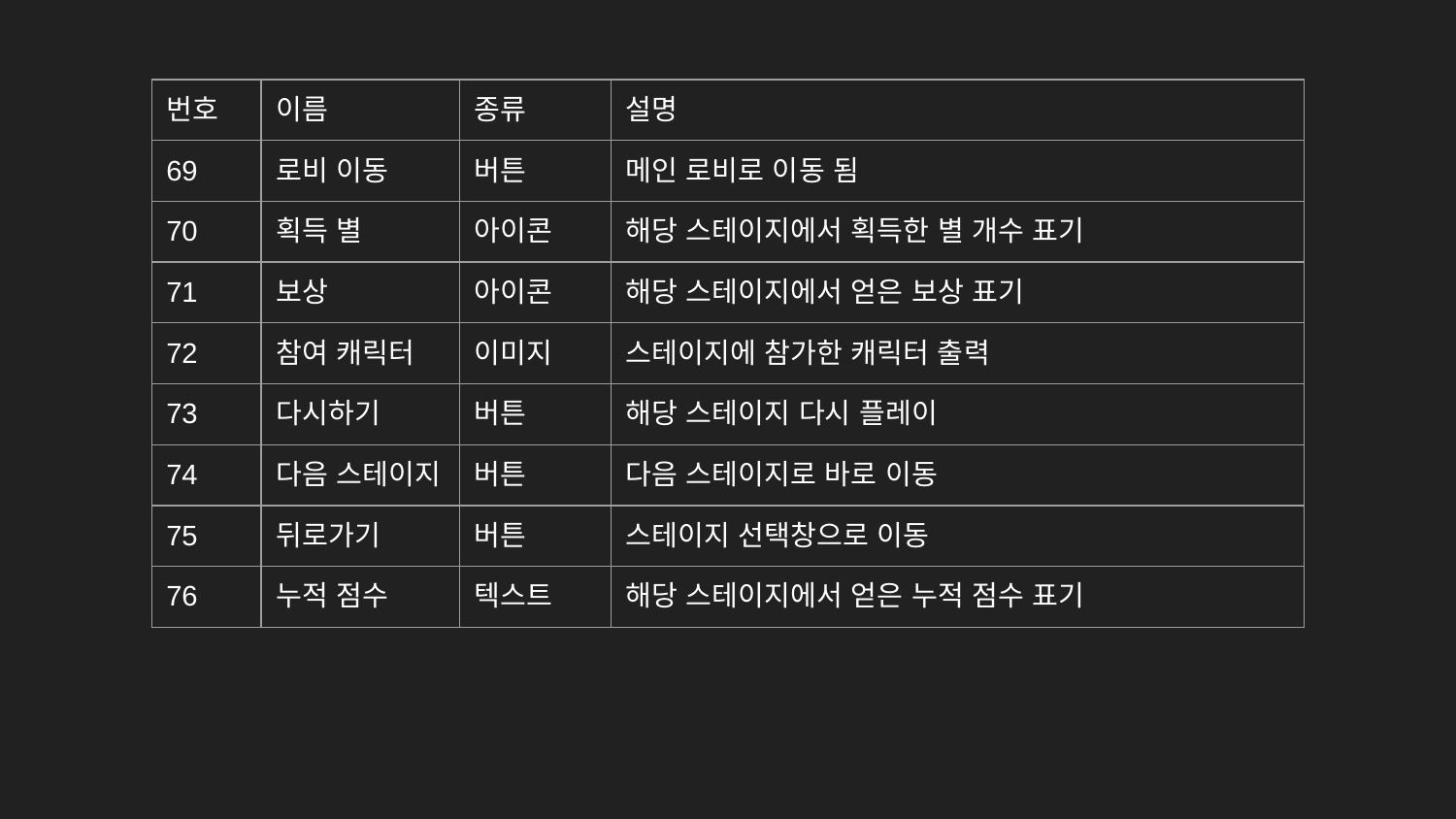

| 번호 | 이름 | 종류 | 설명 |
| --- | --- | --- | --- |
| 69 | 로비 이동 | 버튼 | 메인 로비로 이동 됨 |
| 70 | 획득 별 | 아이콘 | 해당 스테이지에서 획득한 별 개수 표기 |
| 71 | 보상 | 아이콘 | 해당 스테이지에서 얻은 보상 표기 |
| 72 | 참여 캐릭터 | 이미지 | 스테이지에 참가한 캐릭터 출력 |
| 73 | 다시하기 | 버튼 | 해당 스테이지 다시 플레이 |
| 74 | 다음 스테이지 | 버튼 | 다음 스테이지로 바로 이동 |
| 75 | 뒤로가기 | 버튼 | 스테이지 선택창으로 이동 |
| 76 | 누적 점수 | 텍스트 | 해당 스테이지에서 얻은 누적 점수 표기 |